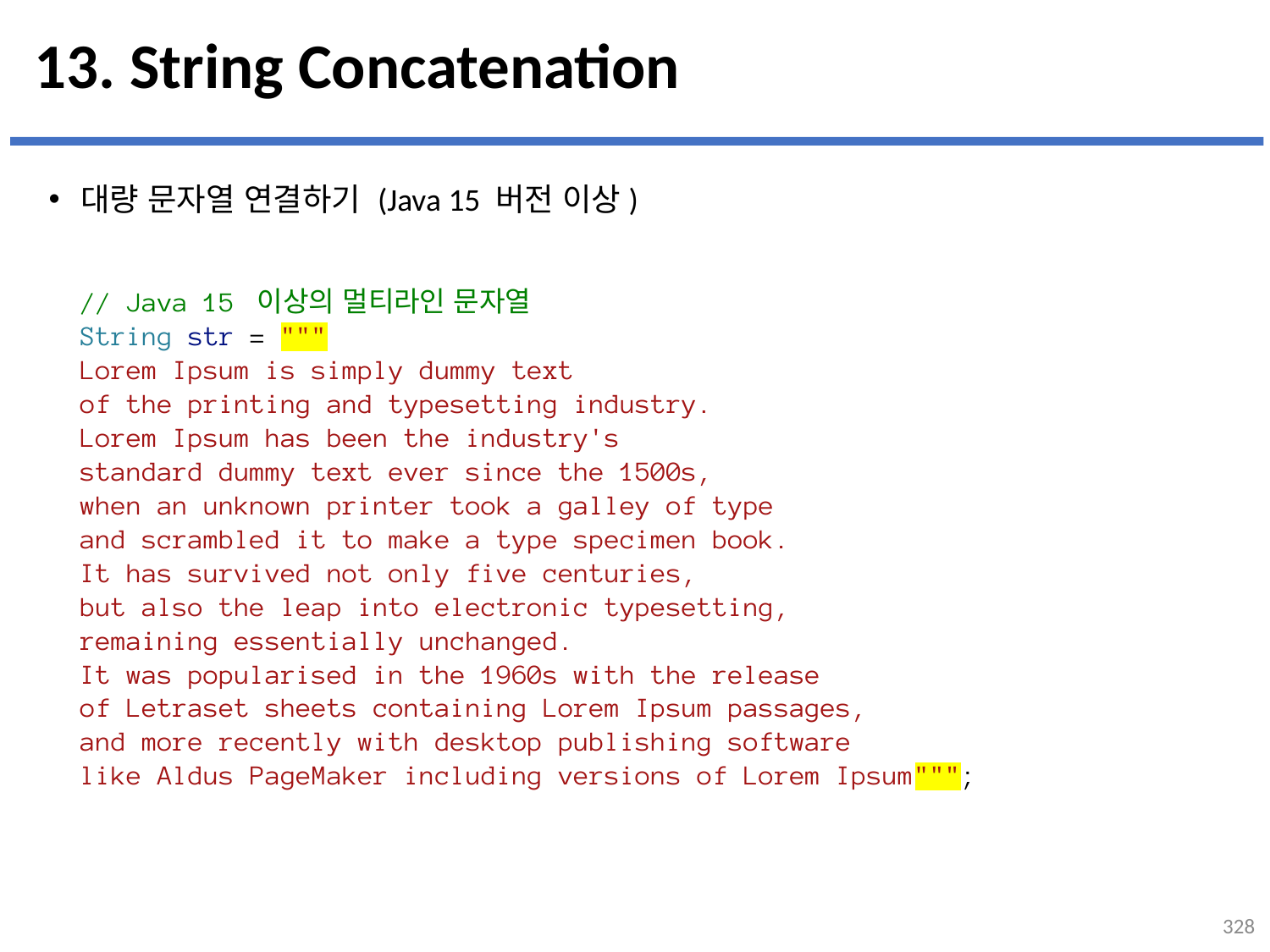

# 13. String Concatenation
대량 문자열 연결하기 (Java 15 버전 이상)
...

설명
// Java 15 이상의 멀티라인 문자열
String str = """
Lorem Ipsum is simply dummy text
of the printing and typesetting industry.
Lorem Ipsum has been the industry's
standard dummy text ever since the 1500s,
when an unknown printer took a galley of type
and scrambled it to make a type specimen book.
It has survived not only five centuries,
but also the leap into electronic typesetting,
remaining essentially unchanged.
It was popularised in the 1960s with the release
of Letraset sheets containing Lorem Ipsum passages,
and more recently with desktop publishing software
like Aldus PageMaker including versions of Lorem Ipsum""";
328